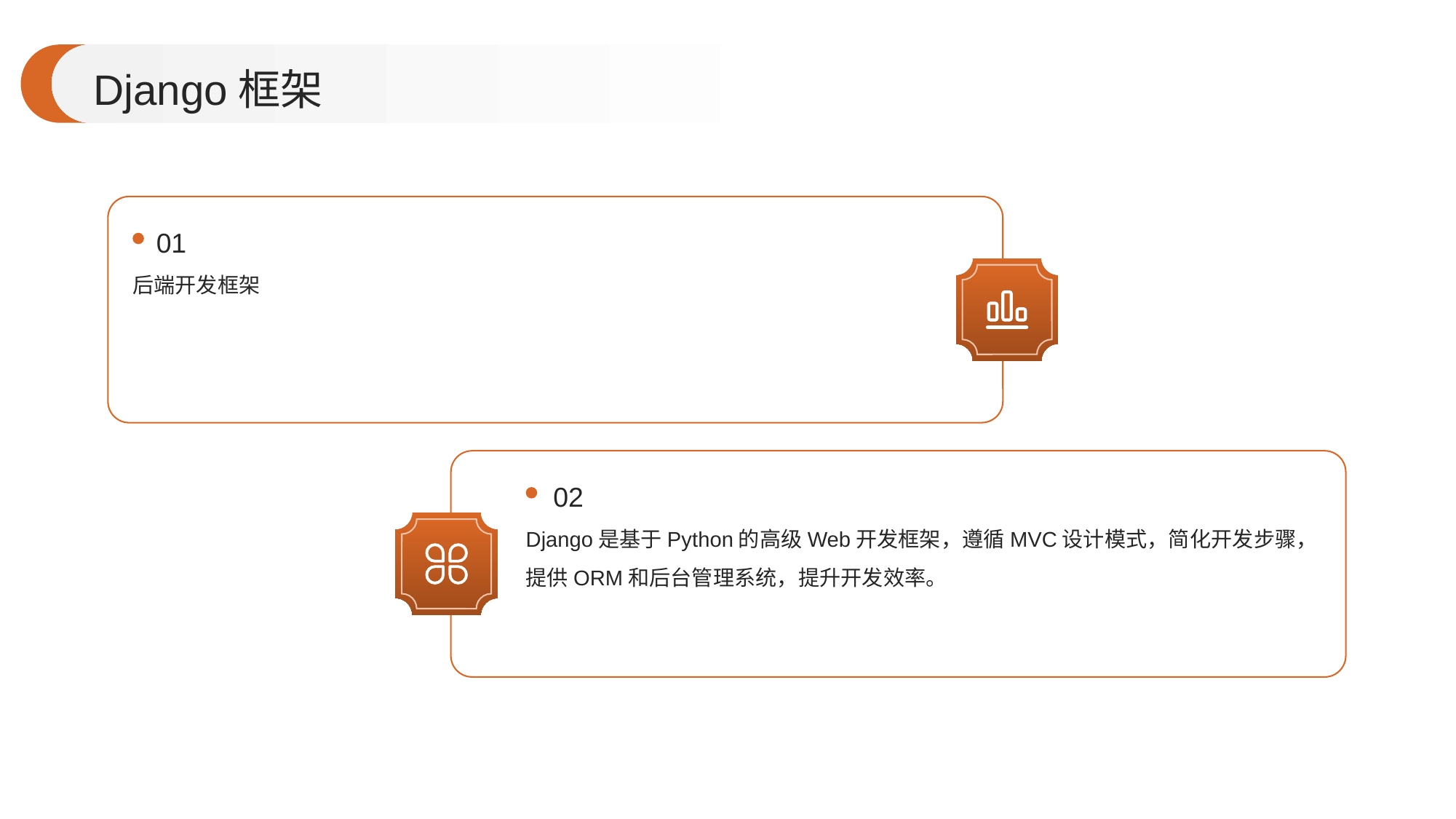

Django框架

01

后端开发框架

02

Django是基于Python的高级Web开发框架，遵循MVC设计模式，简化开发步骤，提供ORM和后台管理系统，提升开发效率。